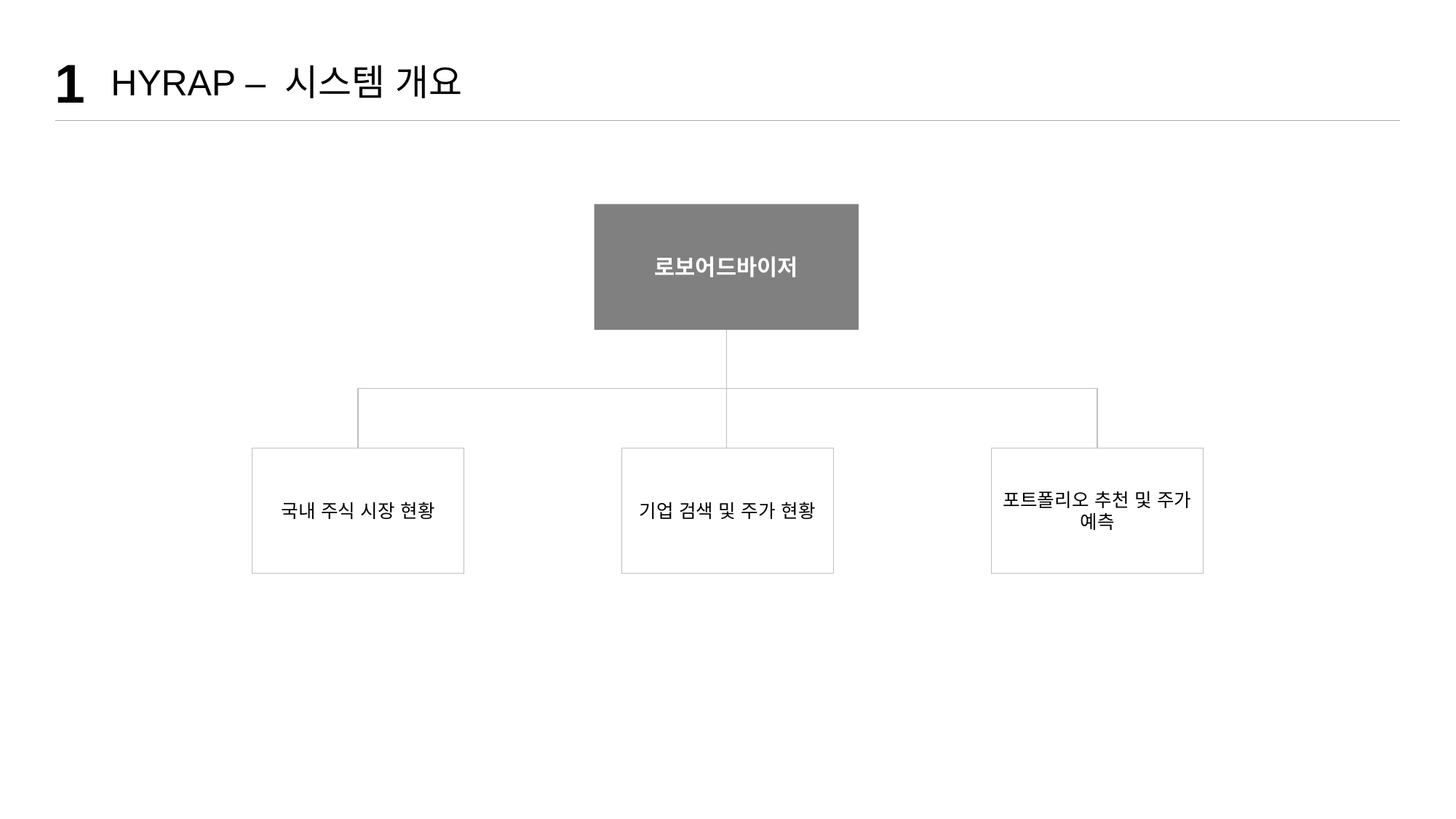

1
HYRAP – 시스템 개요
로보어드바이저
국내 주식 시장 현황
기업 검색 및 주가 현황
포트폴리오 추천 및 주가 예측